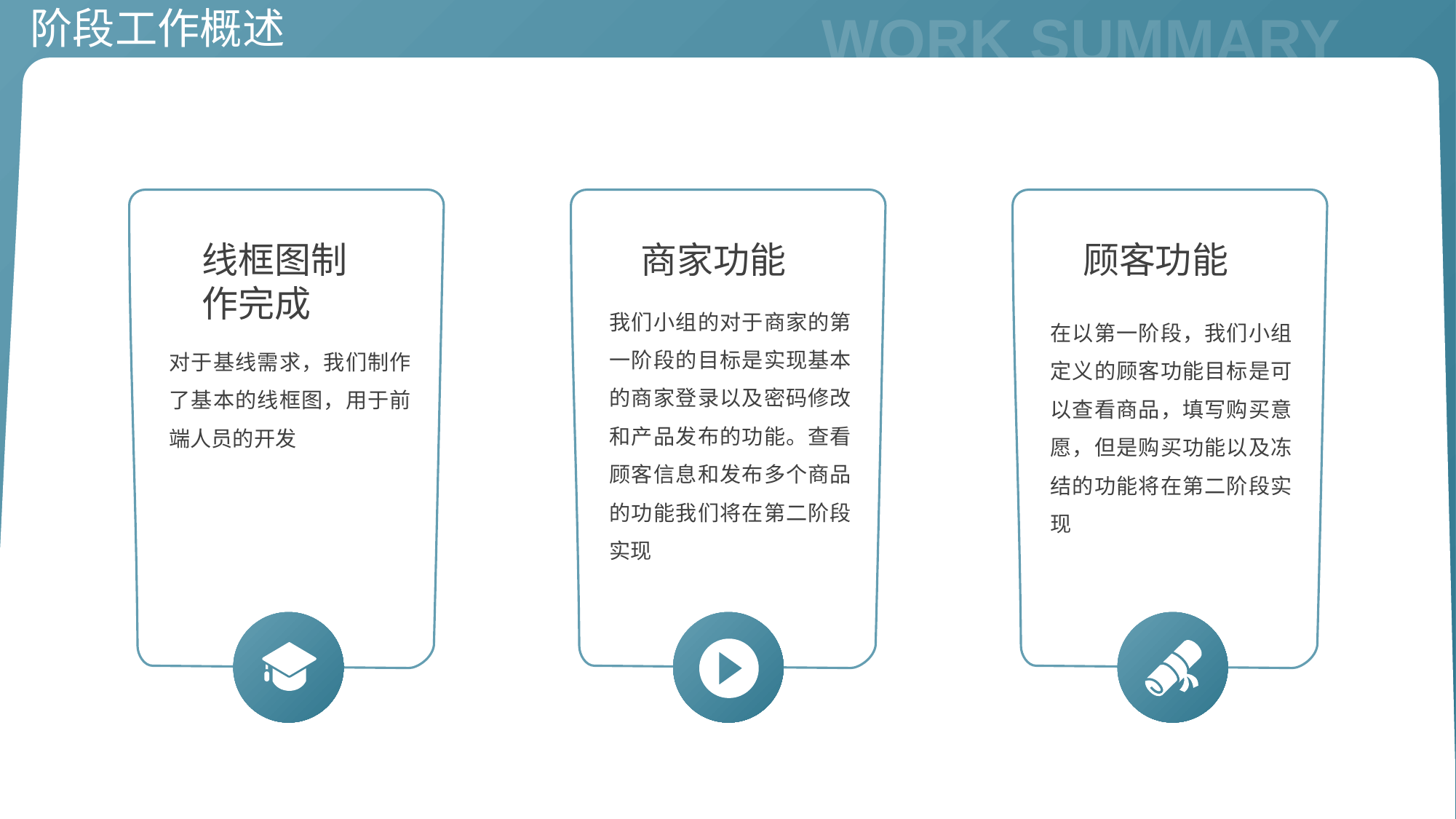

WORK SUMMARY
阶段工作概述

线框图制作完成
商家功能
顾客功能
我们小组的对于商家的第一阶段的目标是实现基本的商家登录以及密码修改和产品发布的功能。查看顾客信息和发布多个商品的功能我们将在第二阶段实现
在以第一阶段，我们小组定义的顾客功能目标是可以查看商品，填写购买意愿，但是购买功能以及冻结的功能将在第二阶段实现
对于基线需求，我们制作了基本的线框图，用于前端人员的开发